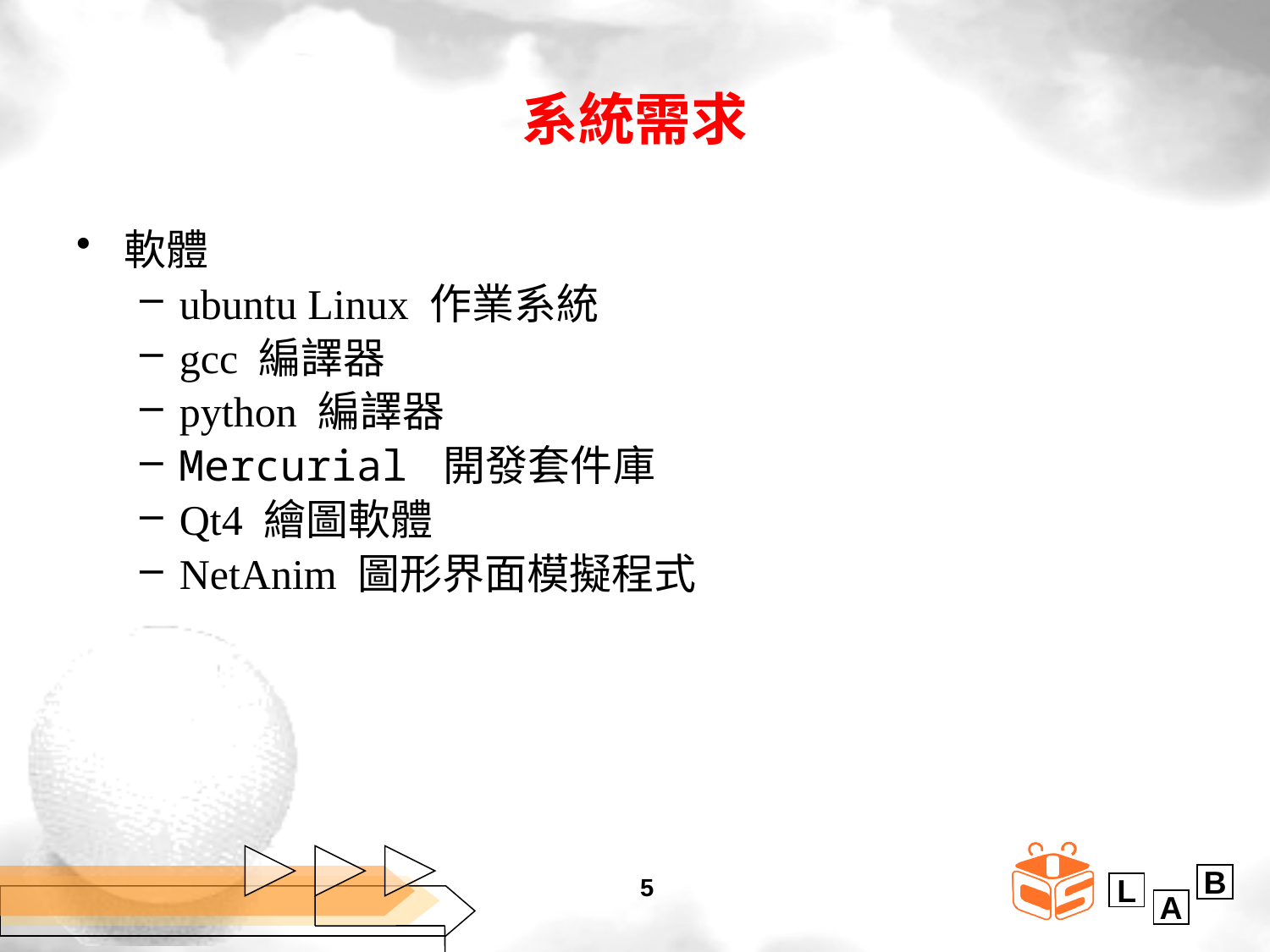

# 系統需求
軟體
ubuntu Linux 作業系統
gcc 編譯器
python 編譯器
Mercurial 開發套件庫
Qt4 繪圖軟體
NetAnim 圖形界面模擬程式

5